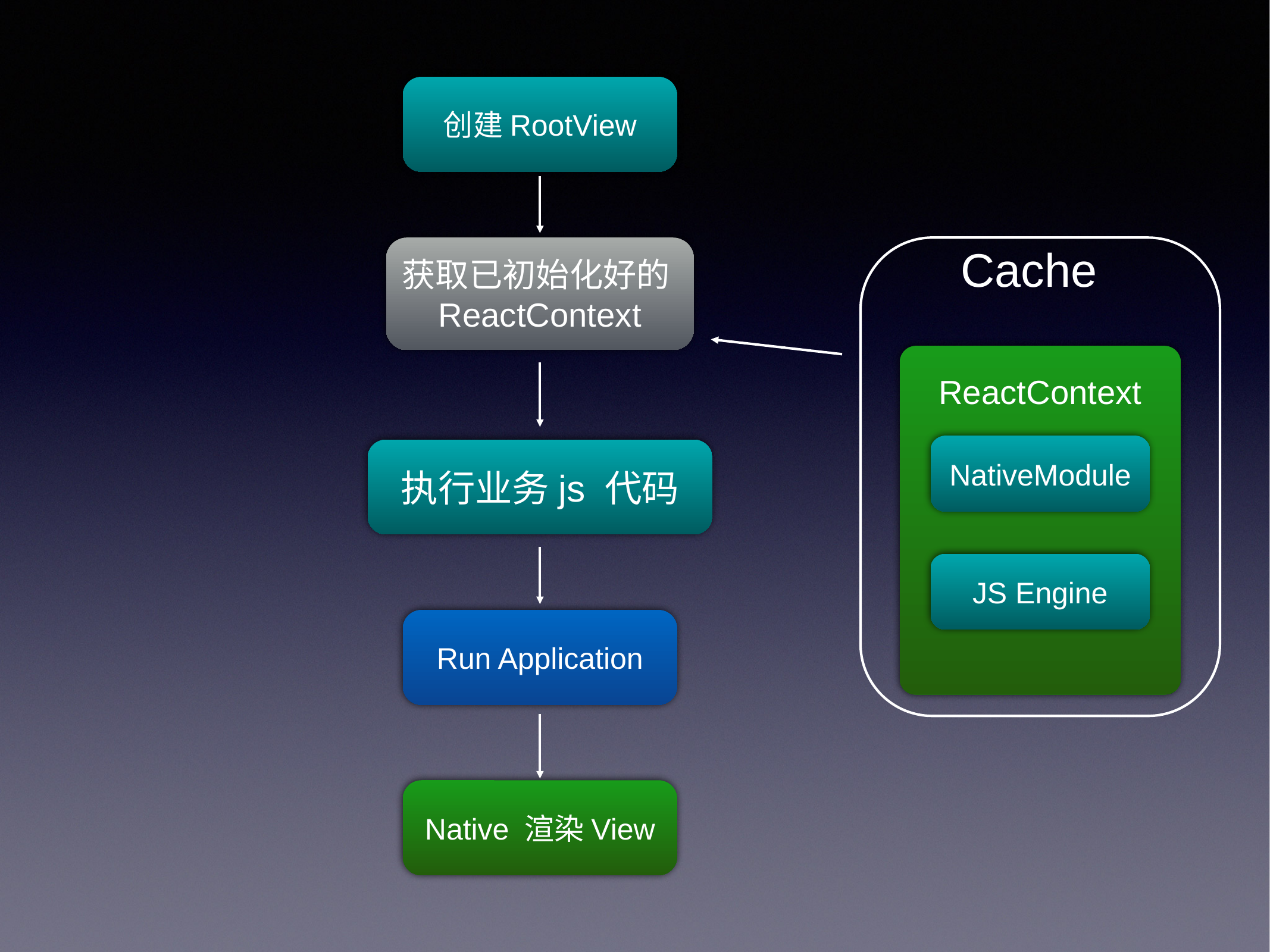

创建RootView

Cache
获取已初始化好的ReactContext

ReactContext
NativeModule
执行业务js 代码

JS Engine
Run Application

Native 渲染View